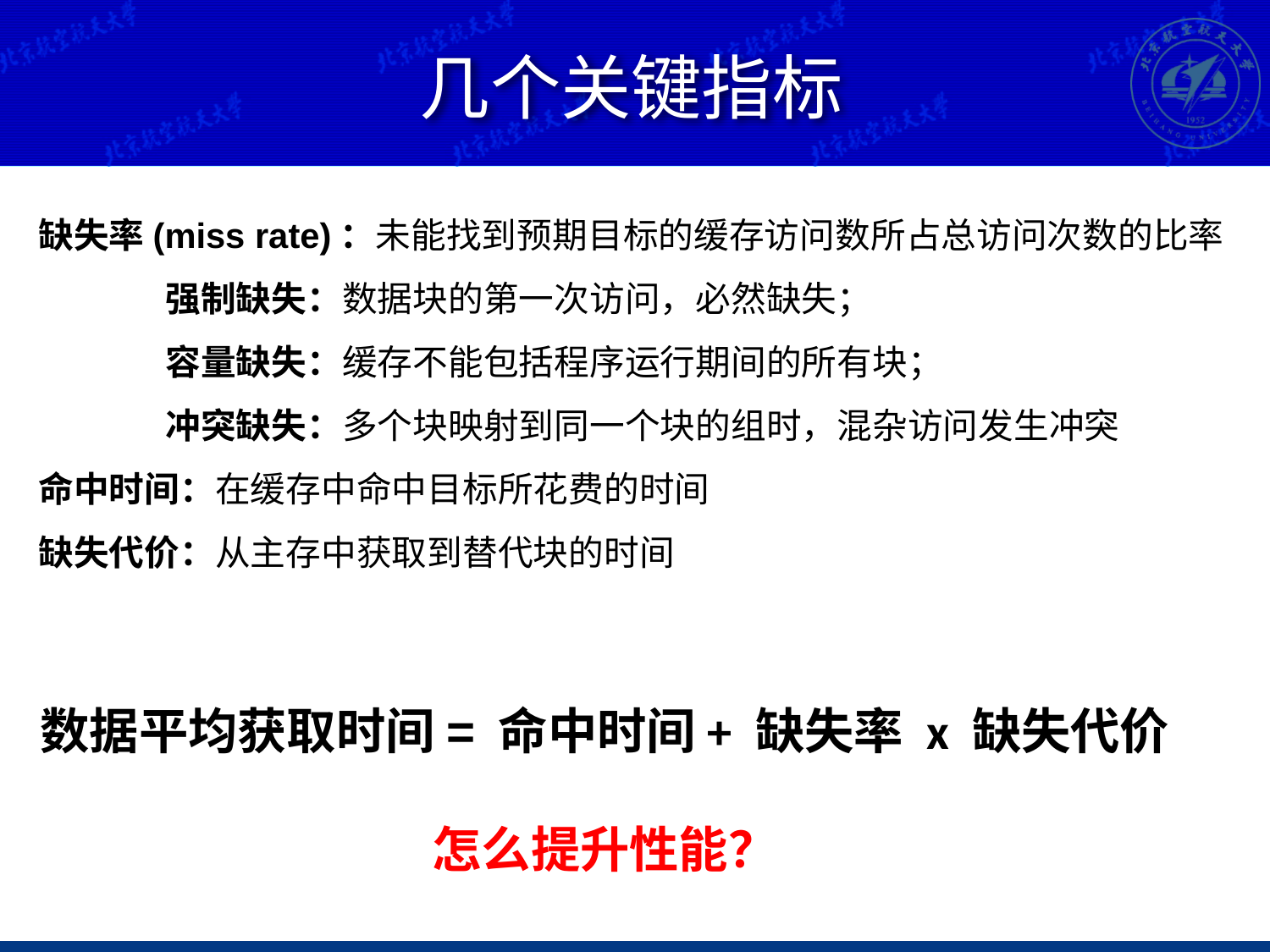

# 几个关键指标
缺失率(miss rate)：未能找到预期目标的缓存访问数所占总访问次数的比率
	强制缺失：数据块的第一次访问，必然缺失；
	容量缺失：缓存不能包括程序运行期间的所有块；
	冲突缺失：多个块映射到同一个块的组时，混杂访问发生冲突
命中时间：在缓存中命中目标所花费的时间
缺失代价：从主存中获取到替代块的时间

数据平均获取时间= 命中时间+ 缺失率 x 缺失代价

怎么提升性能？